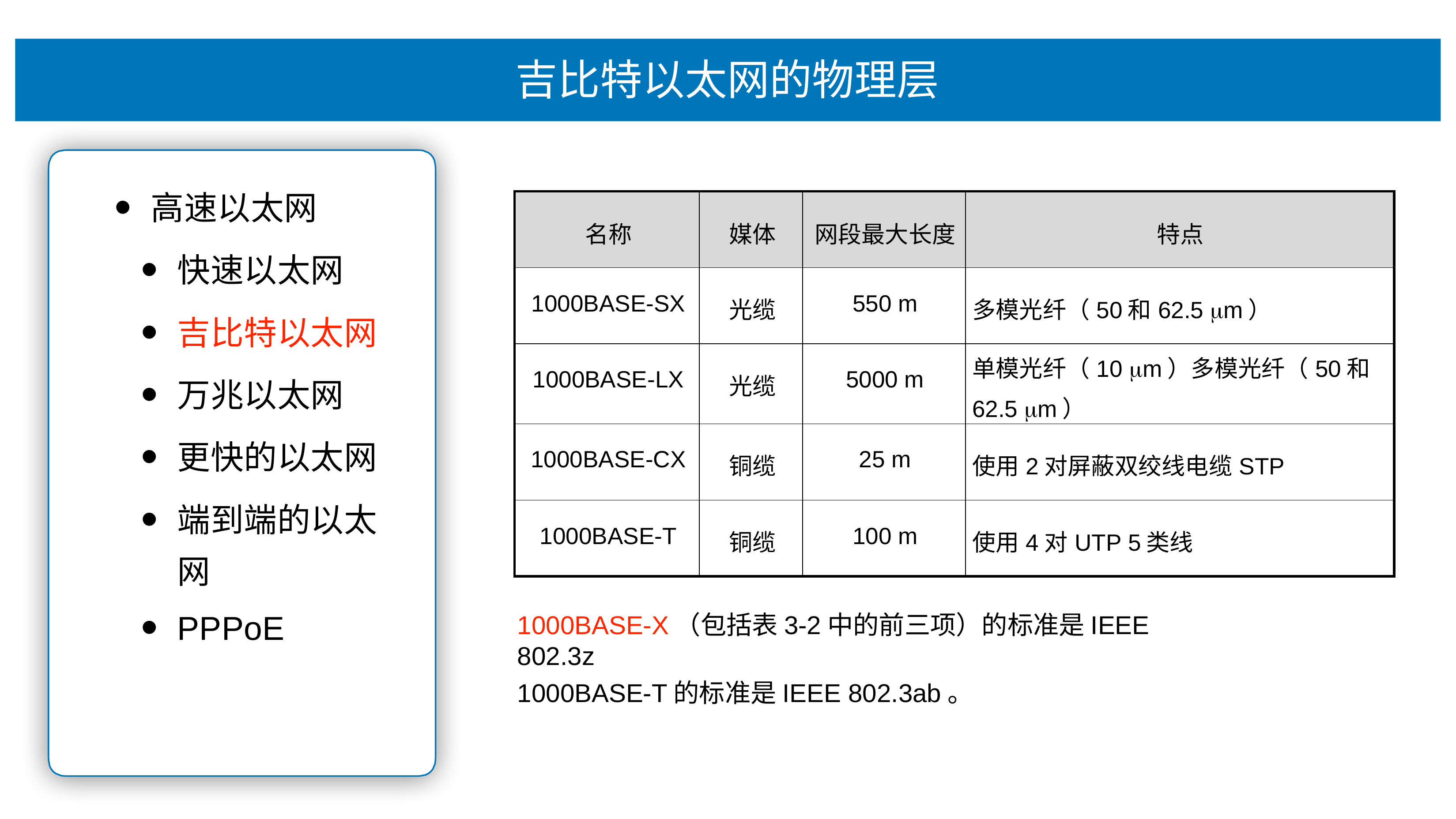

# 吉⽐特以太⽹的物理层

⾼速以太⽹
快速以太⽹
吉⽐特以太⽹
万兆以太⽹
更快的以太⽹
端到端的以太
⽹
PPPoE
| 名称 | 媒体 | ⽹段最⼤⻓度 | 特点 |
| --- | --- | --- | --- |
| 1000BASE-SX | 光缆 | 550 m | 多模光纤（50和62.5 μm） |
| 1000BASE-LX | 光缆 | 5000 m | 单模光纤（10 μm）多模光纤（50和 62.5 μm） |
| 1000BASE-CX | 铜缆 | 25 m | 使⽤2对屏蔽双绞线电缆STP |
| 1000BASE-T | 铜缆 | 100 m | 使⽤4对UTP 5类线 |
1000BASE-X（包括表3-2中的前三项）的标准是IEEE 802.3z
1000BASE-T的标准是IEEE 802.3ab。